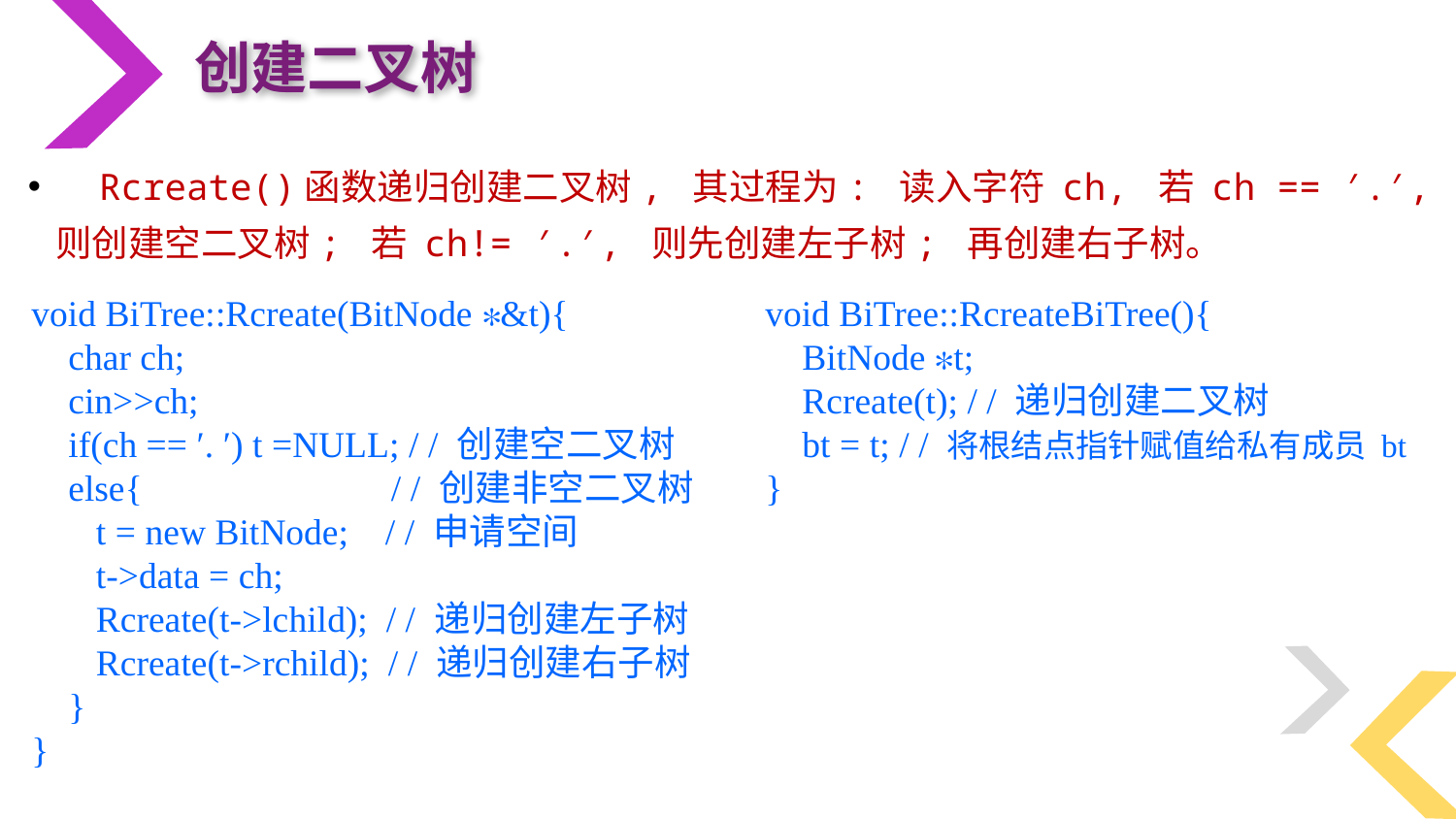

创建二叉树
  Rcreate()函数递归创建二叉树, 其过程为: 读入字符 ch, 若 ch == ′.′, 则创建空二叉树; 若 ch!= ′.′, 则先创建左子树; 再创建右子树。
void BiTree::Rcreate(BitNode ∗&t){
    char ch;
    cin>>ch;
    if(ch == ′. ′) t =NULL; / / 创建空二叉树
    else{                           / / 创建非空二叉树
       t = new BitNode;    / / 申请空间
       t->data = ch;
       Rcreate(t->lchild);  / / 递归创建左子树
       Rcreate(t->rchild);  / / 递归创建右子树
    }
}
void BiTree::RcreateBiTree(){
    BitNode ∗t;
    Rcreate(t); / / 递归创建二叉树
    bt = t; / / 将根结点指针赋值给私有成员 bt
}